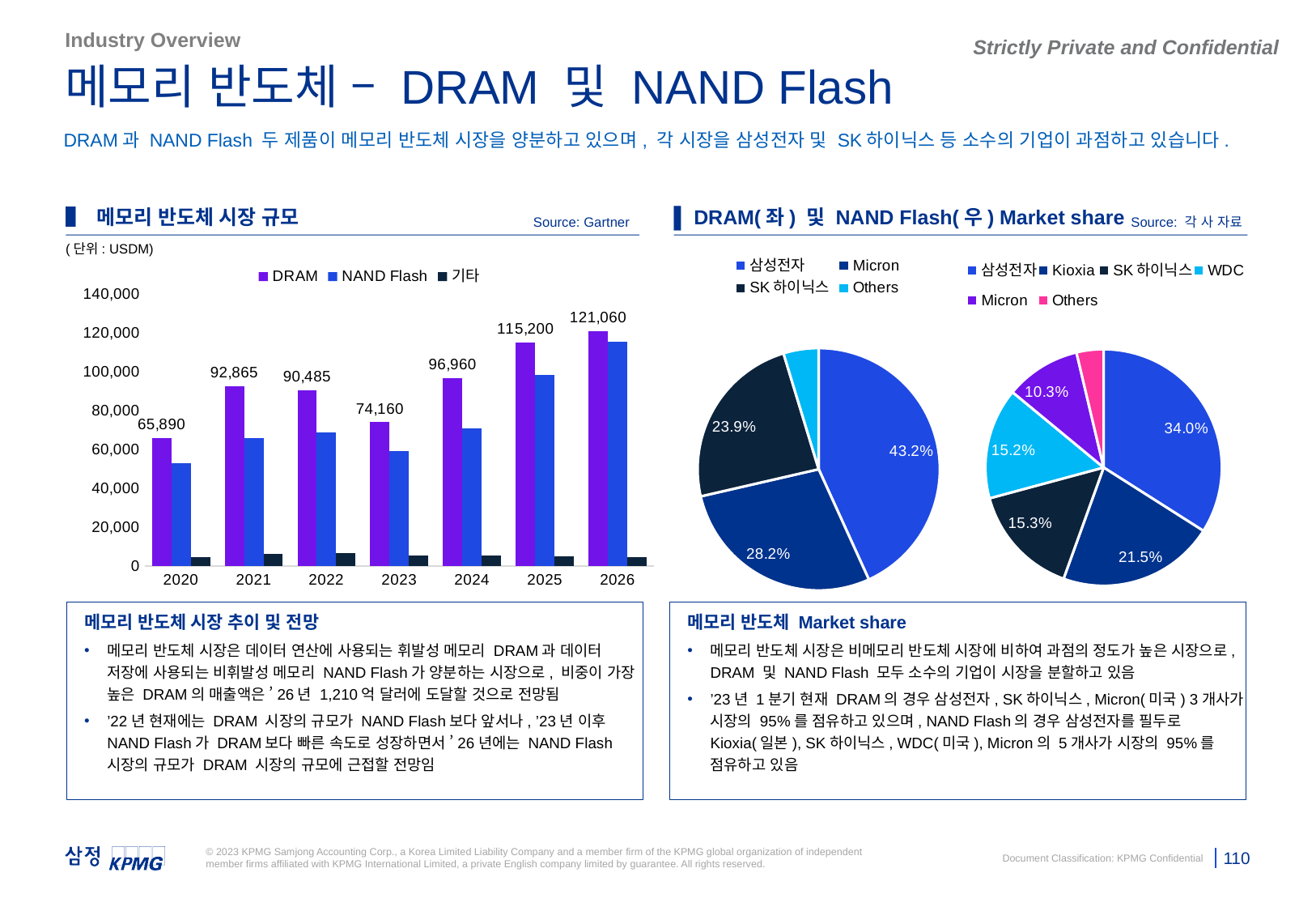

Industry Overview
메모리 반도체 – DRAM 및 NAND Flash
DRAM과 NAND Flash 두 제품이 메모리 반도체 시장을 양분하고 있으며, 각 시장을 삼성전자 및 SK하이닉스 등 소수의 기업이 과점하고 있습니다.
▌ 메모리 반도체 시장 규모

▌ DRAM(좌) 및 NAND Flash(우) Market share

Source: Gartner
Source: 각 사 자료
(단위: USDM)

### Chart

| Category |  |
|---|---|
| 삼성전자 | 0.34 |
| Kioxia | 0.215 |
| SK하이닉스 | 0.153 |
| WDC | 0.152 |
| Micron | 0.103 |
| Others | 0.03699999999999992 |

### Chart

| Category |  |
|---|---|
| 삼성전자 | 0.432 |
| Micron | 0.282 |
| SK하이닉스 | 0.239 |
| Others | 0.04700000000000004 |

### Chart

| Category | DRAM | NAND Flash | 기타 |
|---|---|---|---|
| 2020 | 65889.99776800004 | 53166.08349100003 | 4805.999454 |
| 2021 | 92864.99836699995 | 65911.00427499998 | 6443.000763999997 |
| 2022 | 90484.99474000001 | 68840.91531199995 | 6710.000454000005 |
| 2023 | 74159.99777900004 | 59418.638192 | 5580.000868000002 |
| 2024 | 96960.00308000004 | 70923.98818399999 | 5449.999852000002 |
| 2025 | 115200.00432599991 | 98622.726686 | 4974.997417000002 |
| 2026 | 121060.00551699998 | 115775.17969700004 | 4509.997459999998 |
메모리 반도체 시장 추이 및 전망
메모리 반도체 시장은 데이터 연산에 사용되는 휘발성 메모리 DRAM과 데이터 저장에 사용되는 비휘발성 메모리 NAND Flash가 양분하는 시장으로, 비중이 가장 높은 DRAM의 매출액은 ’26년 1,210억 달러에 도달할 것으로 전망됨
’22년 현재에는 DRAM 시장의 규모가 NAND Flash보다 앞서나, ’23년 이후 NAND Flash가 DRAM보다 빠른 속도로 성장하면서 ’26년에는 NAND Flash 시장의 규모가 DRAM 시장의 규모에 근접할 전망임
메모리 반도체 Market share
메모리 반도체 시장은 비메모리 반도체 시장에 비하여 과점의 정도가 높은 시장으로, DRAM 및 NAND Flash 모두 소수의 기업이 시장을 분할하고 있음
’23년 1분기 현재 DRAM의 경우 삼성전자, SK하이닉스, Micron(미국) 3개사가 시장의 95%를 점유하고 있으며, NAND Flash의 경우 삼성전자를 필두로 Kioxia(일본), SK하이닉스, WDC(미국), Micron의 5개사가 시장의 95%를 점유하고 있음